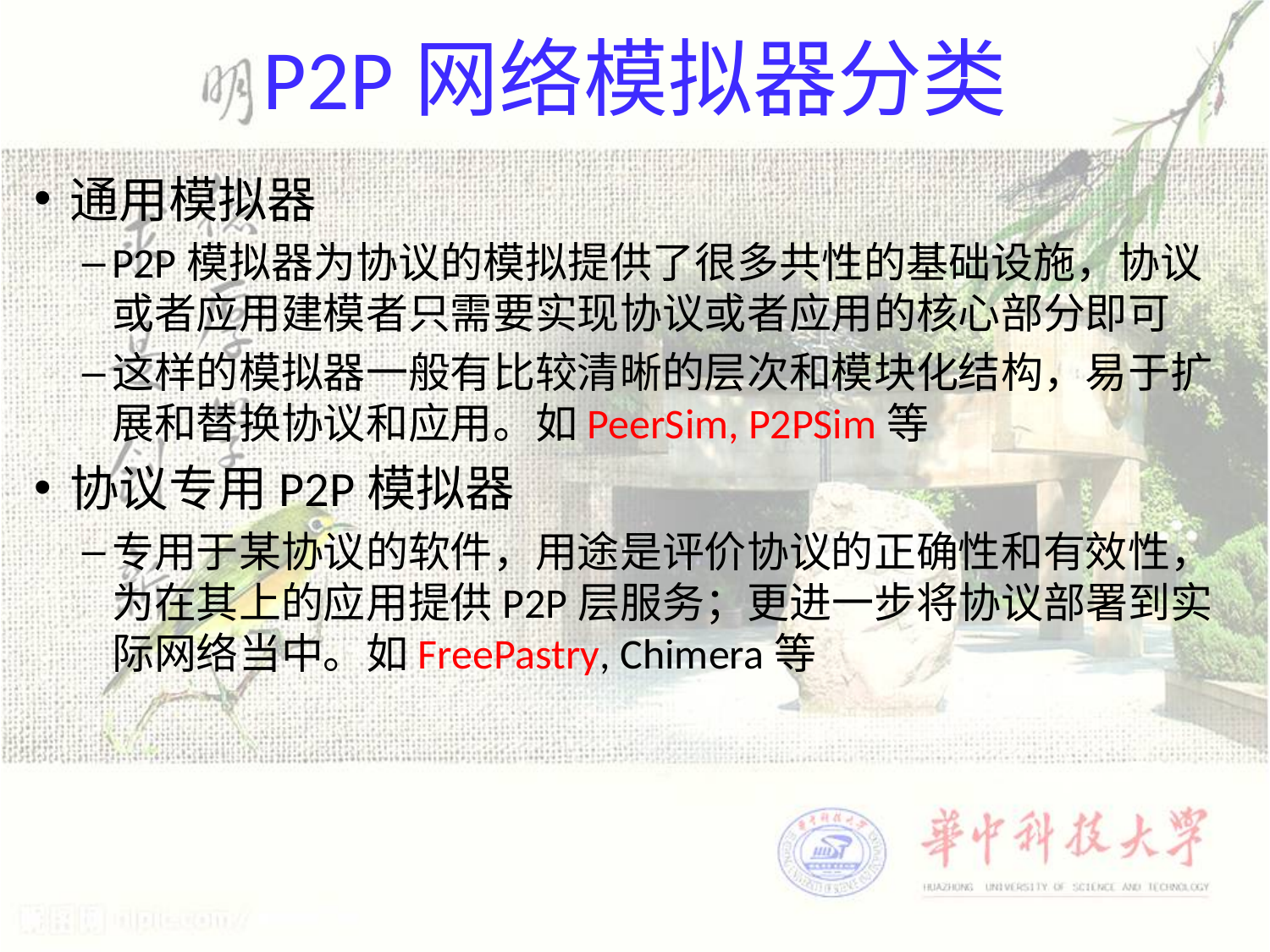

# P2P网络模拟器分类
通用模拟器
P2P模拟器为协议的模拟提供了很多共性的基础设施，协议或者应用建模者只需要实现协议或者应用的核心部分即可
这样的模拟器一般有比较清晰的层次和模块化结构，易于扩展和替换协议和应用。如PeerSim, P2PSim等
协议专用P2P模拟器
专用于某协议的软件，用途是评价协议的正确性和有效性，为在其上的应用提供P2P层服务；更进一步将协议部署到实际网络当中。如FreePastry, Chimera等